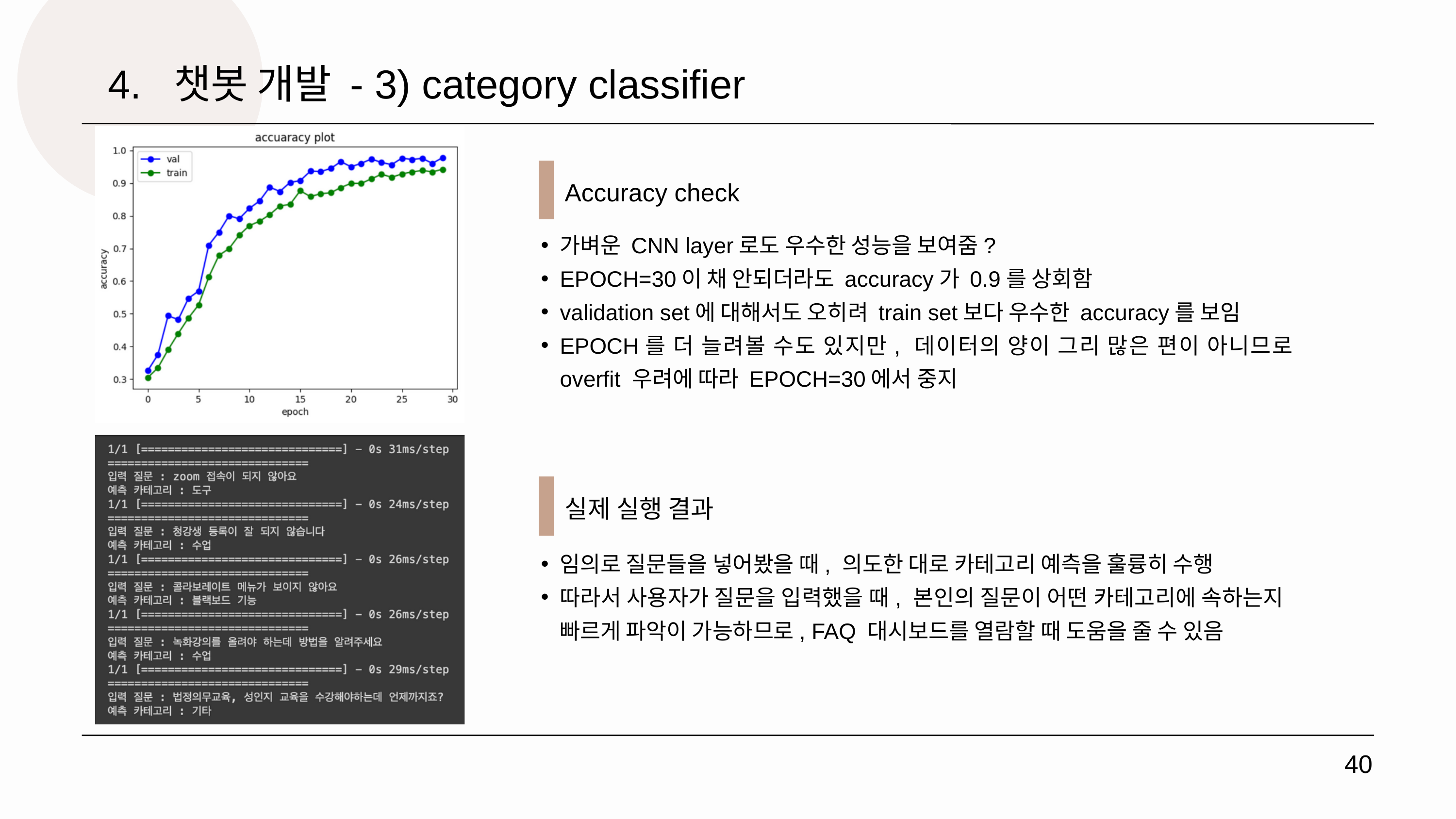

4.  챗봇 개발 - 3) category classifier

Accuracy check
가벼운 CNN layer로도 우수한 성능을 보여줌?
EPOCH=30이 채 안되더라도 accuracy가 0.9를 상회함
validation set에 대해서도 오히려 train set보다 우수한 accuracy를 보임
EPOCH를 더 늘려볼 수도 있지만, 데이터의 양이 그리 많은 편이 아니므로 overfit 우려에 따라 EPOCH=30에서 중지

실제 실행 결과
임의로 질문들을 넣어봤을 때, 의도한 대로 카테고리 예측을 훌륭히 수행
따라서 사용자가 질문을 입력했을 때, 본인의 질문이 어떤 카테고리에 속하는지 빠르게 파악이 가능하므로, FAQ 대시보드를 열람할 때 도움을 줄 수 있음

40